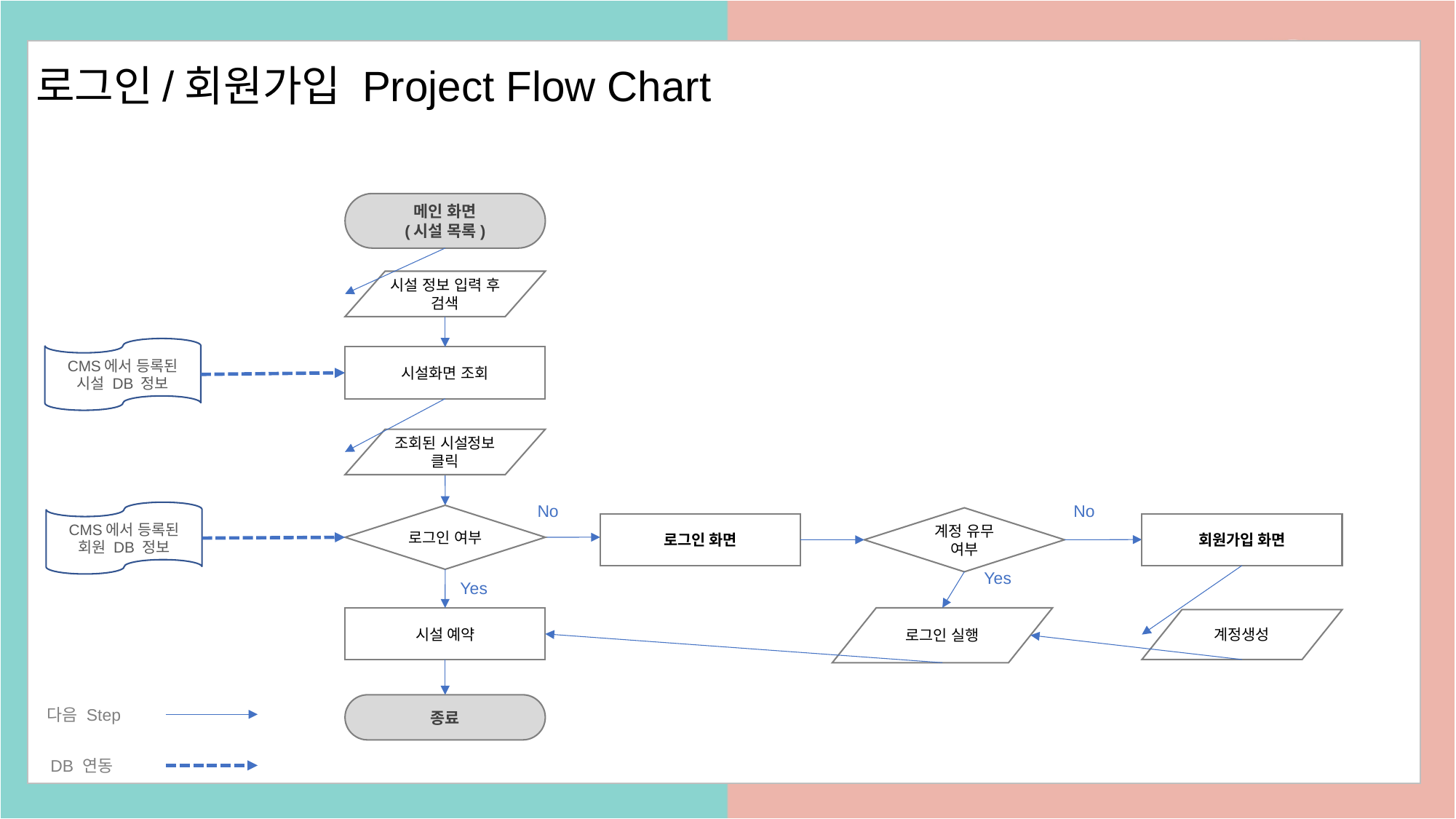

# 로그인/회원가입 Project Flow Chart
메인 화면
(시설 목록)
시설 정보 입력 후 검색
시설화면 조회
조회된 시설정보 클릭
No
No
로그인 여부
계정 유무
여부
회원가입 화면
로그인 화면
Yes
Yes
로그인 실행
시설 예약
계정생성
종료
CMS에서 등록된
시설 DB 정보
CMS에서 등록된
회원 DB 정보
다음 Step
DB 연동